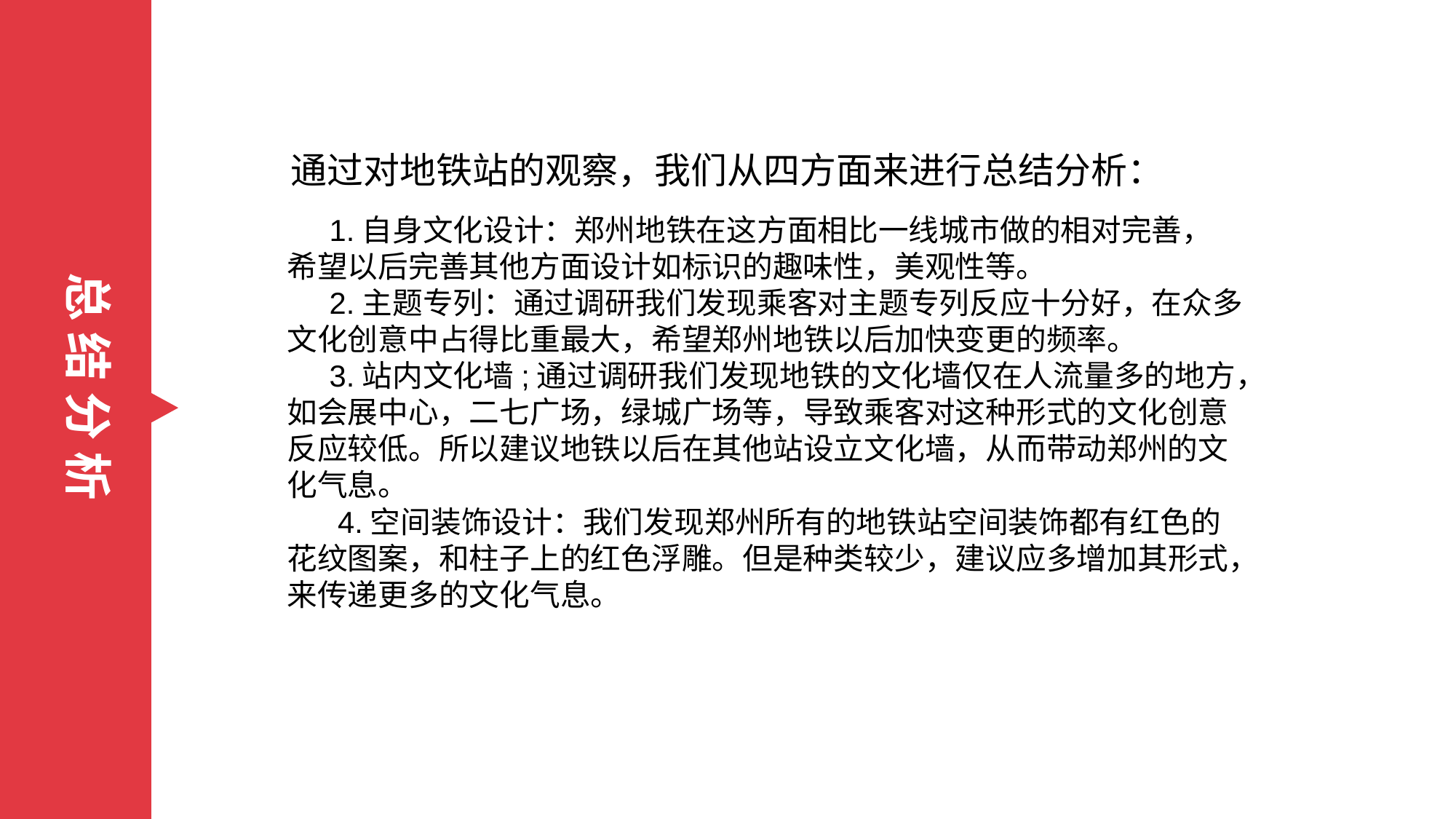

通过对地铁站的观察，我们从四方面来进行总结分析：

1.自身文化设计：郑州地铁在这方面相比一线城市做的相对完善，     希望以后完善其他方面设计如标识的趣味性，美观性等。
2.主题专列：通过调研我们发现乘客对主题专列反应十分好，在众多文化创意中占得比重最大，希望郑州地铁以后加快变更的频率。
3.站内文化墙;通过调研我们发现地铁的文化墙仅在人流量多的地方，如会展中心，二七广场，绿城广场等，导致乘客对这种形式的文化创意反应较低。所以建议地铁以后在其他站设立文化墙，从而带动郑州的文化气息。
 4.空间装饰设计：我们发现郑州所有的地铁站空间装饰都有红色的花纹图案，和柱子上的红色浮雕。但是种类较少，建议应多增加其形式，来传递更多的文化气息。
总 结 分 析